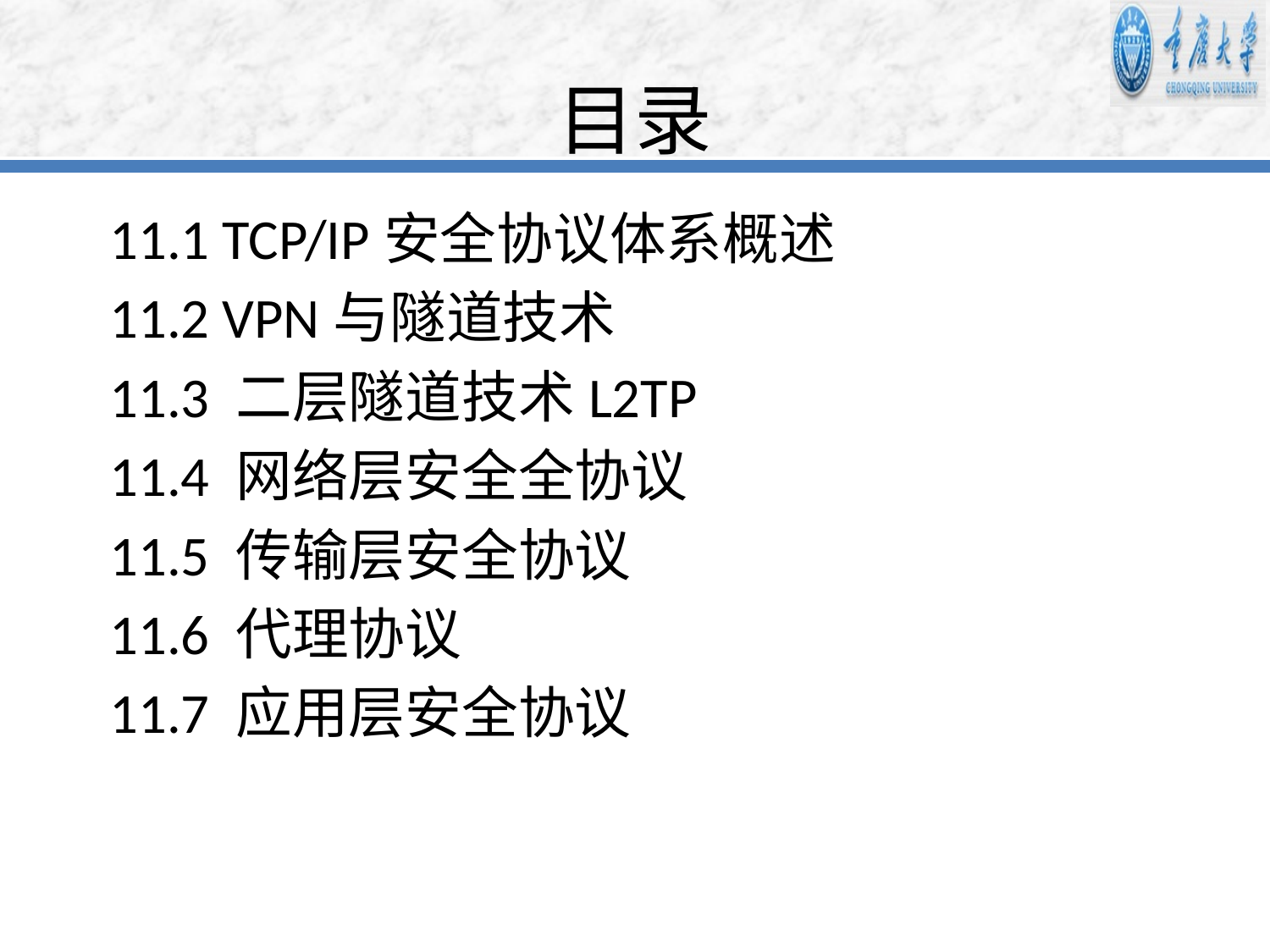

# 目录
11.1 TCP/IP安全协议体系概述
11.2 VPN与隧道技术
11.3 二层隧道技术L2TP
11.4 网络层安全全协议
11.5 传输层安全协议
11.6 代理协议
11.7 应用层安全协议